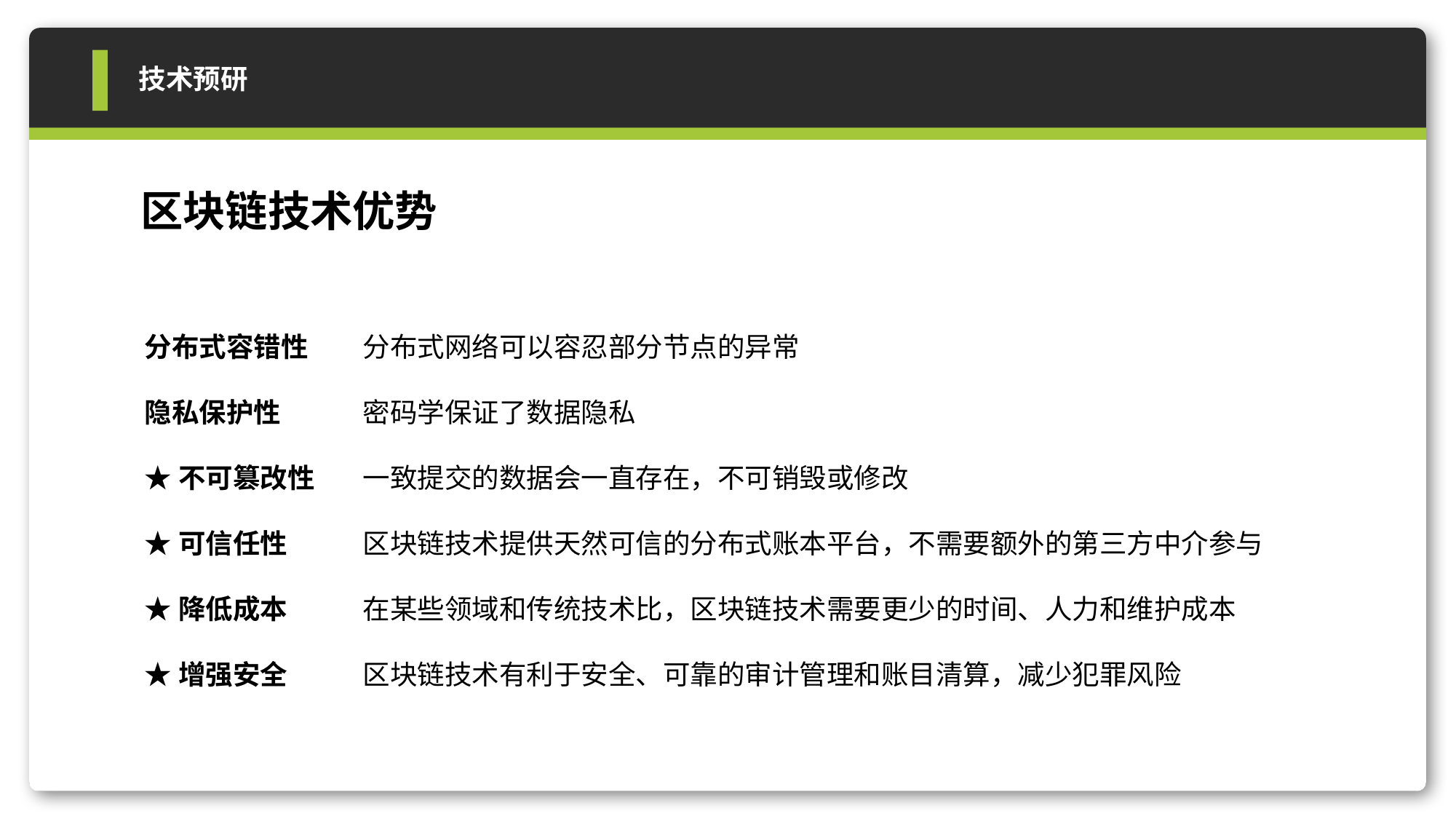

技术预研
区块链技术优势
分布式容错性	分布式网络可以容忍部分节点的异常
隐私保护性	密码学保证了数据隐私
★不可篡改性	一致提交的数据会一直存在，不可销毁或修改
★可信任性	区块链技术提供天然可信的分布式账本平台，不需要额外的第三方中介参与
★降低成本	在某些领域和传统技术比，区块链技术需要更少的时间、人力和维护成本
★增强安全	区块链技术有利于安全、可靠的审计管理和账目清算，减少犯罪风险